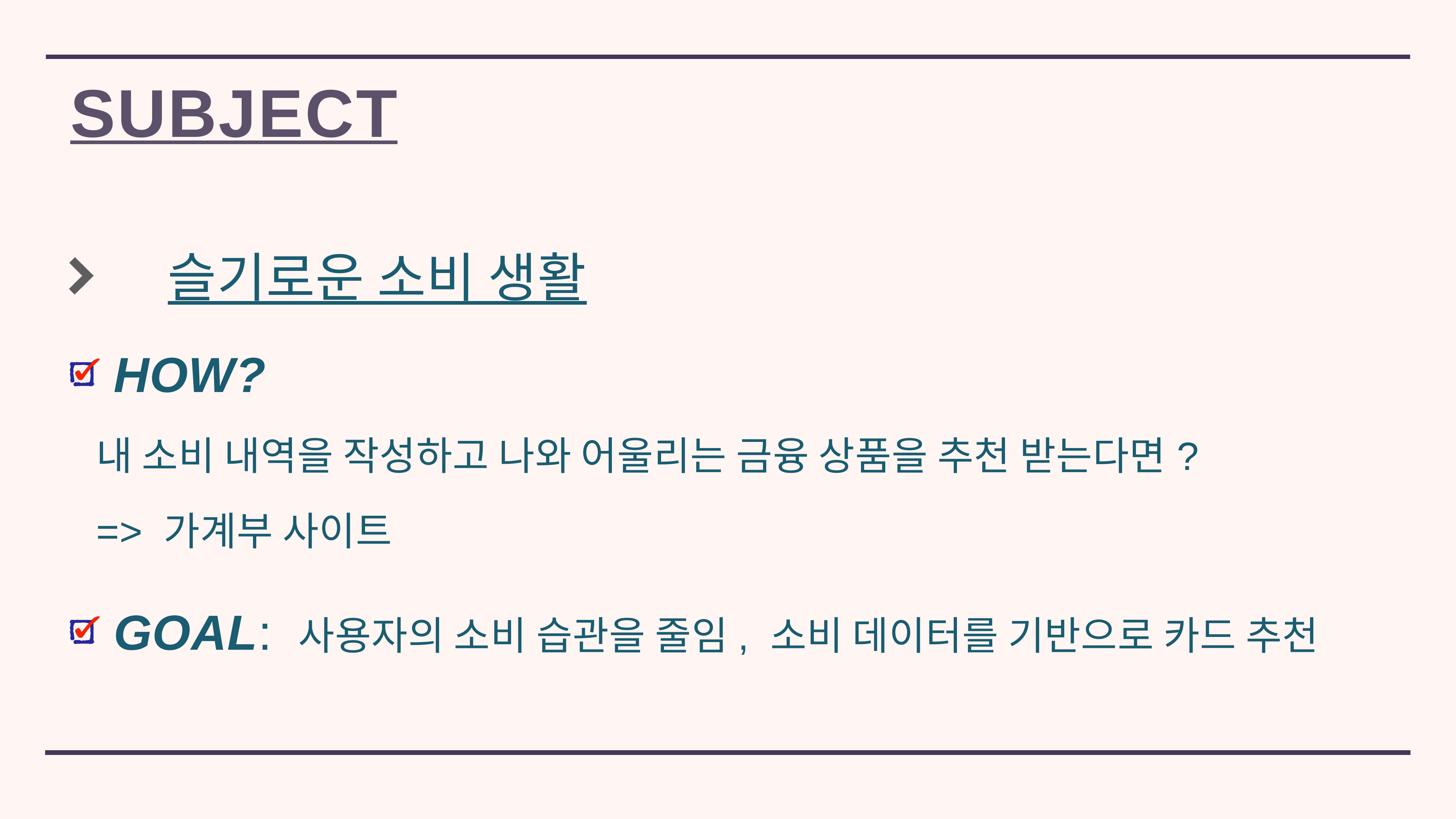

# Subject
 슬기로운 소비 생활
 HOW?
내 소비 내역을 작성하고 나와 어울리는 금융 상품을 추천 받는다면?
=> 가계부 사이트
 GOAL: 사용자의 소비 습관을 줄임, 소비 데이터를 기반으로 카드 추천